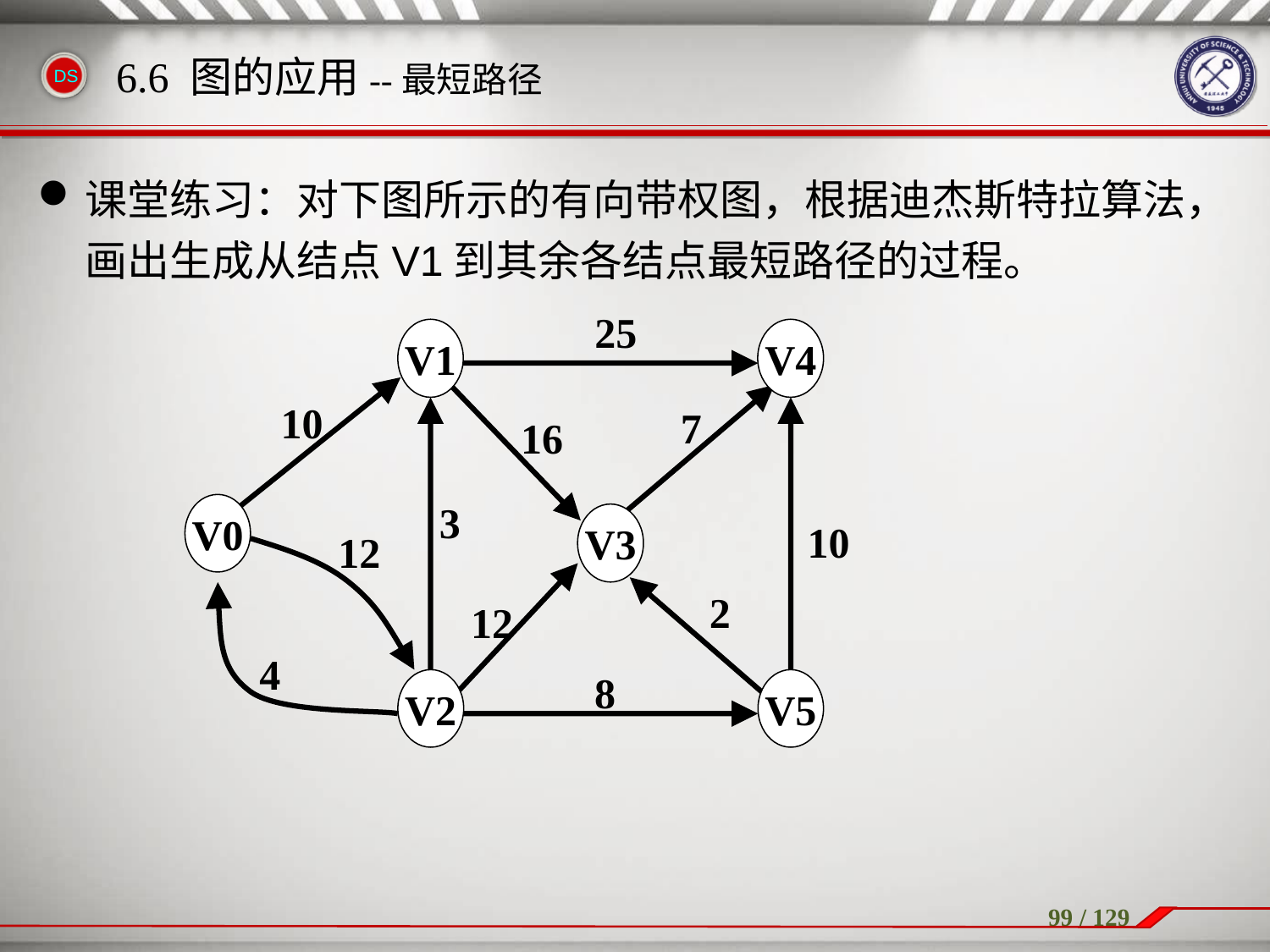

6.6 图的应用--最短路径
课堂练习：对下图所示的有向带权图，根据迪杰斯特拉算法，画出生成从结点V1到其余各结点最短路径的过程。
25
V1
V4
V0
V3
V2
V5

10

7
16
3
10
12

2
12
4
8